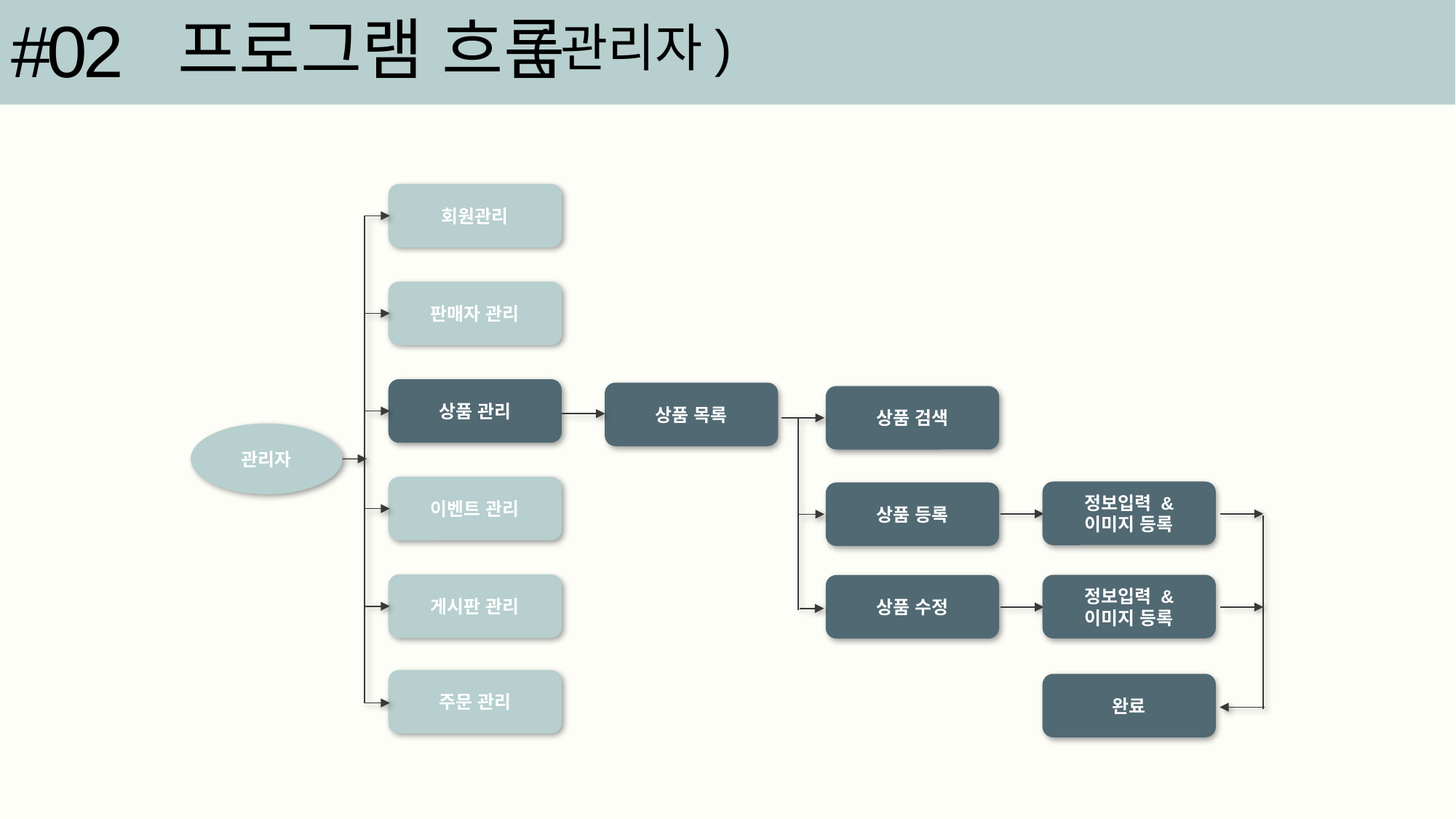

#02
프로그램 흐름
(관리자)

회원관리
판매자 관리
상품 관리
상품 목록
상품 검색
관리자
이벤트 관리
정보입력 & 이미지 등록
상품 등록
게시판 관리
정보입력 & 이미지 등록
상품 수정
주문 관리
완료